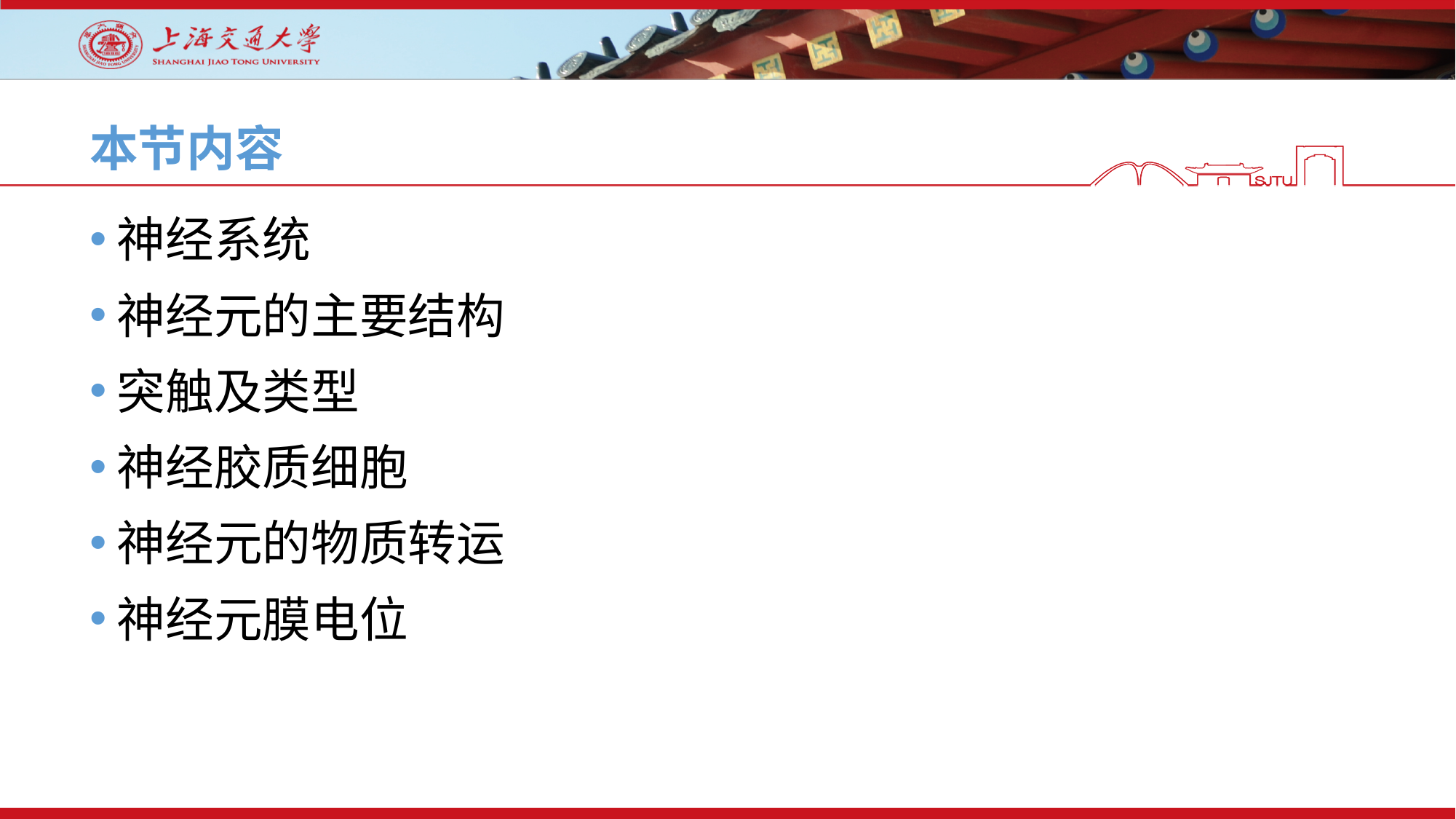

# 本节内容
神经系统
神经元的主要结构
突触及类型
神经胶质细胞
神经元的物质转运
神经元膜电位